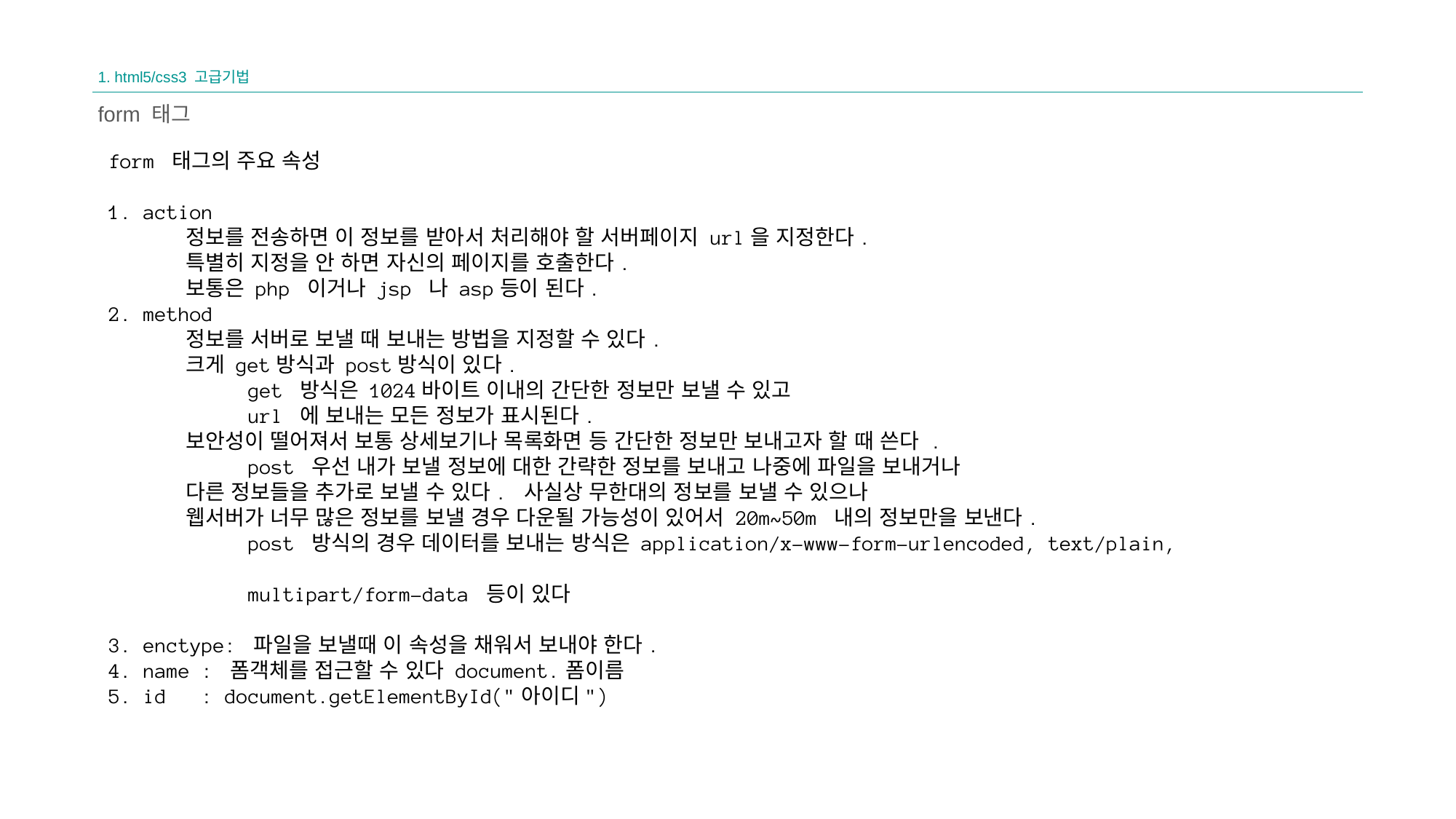

1. html5/css3 고급기법

form 태그
form 태그의 주요 속성

1. action
            정보를 전송하면 이 정보를 받아서 처리해야 할 서버페이지 url을 지정한다.
            특별히 지정을 안 하면 자신의 페이지를 호출한다.
            보통은 php 이거나 jsp 나 asp등이 된다.
2. method
            정보를 서버로 보낼 때 보내는 방법을 지정할 수 있다.
            크게 get방식과 post방식이 있다.
            get 방식은 1024바이트 이내의 간단한 정보만 보낼 수 있고
            url 에 보내는 모든 정보가 표시된다.
            보안성이 떨어져서 보통 상세보기나 목록화면 등 간단한 정보만 보내고자 할 때 쓴다 .
            post 우선 내가 보낼 정보에 대한 간략한 정보를 보내고 나중에 파일을 보내거나
            다른 정보들을 추가로 보낼 수 있다. 사실상 무한대의 정보를 보낼 수 있으나
            웹서버가 너무 많은 정보를 보낼 경우 다운될 가능성이 있어서 20m~50m 내의 정보만을 보낸다.
            post 방식의 경우 데이터를 보내는 방식은 application/x-www-form-urlencoded, text/plain,
            multipart/form-data 등이 있다

3. enctype: 파일을 보낼때 이 속성을 채워서 보내야 한다.
4. name : 폼객체를 접근할 수 있다 document.폼이름
5. id   : document.getElementById("아이디")